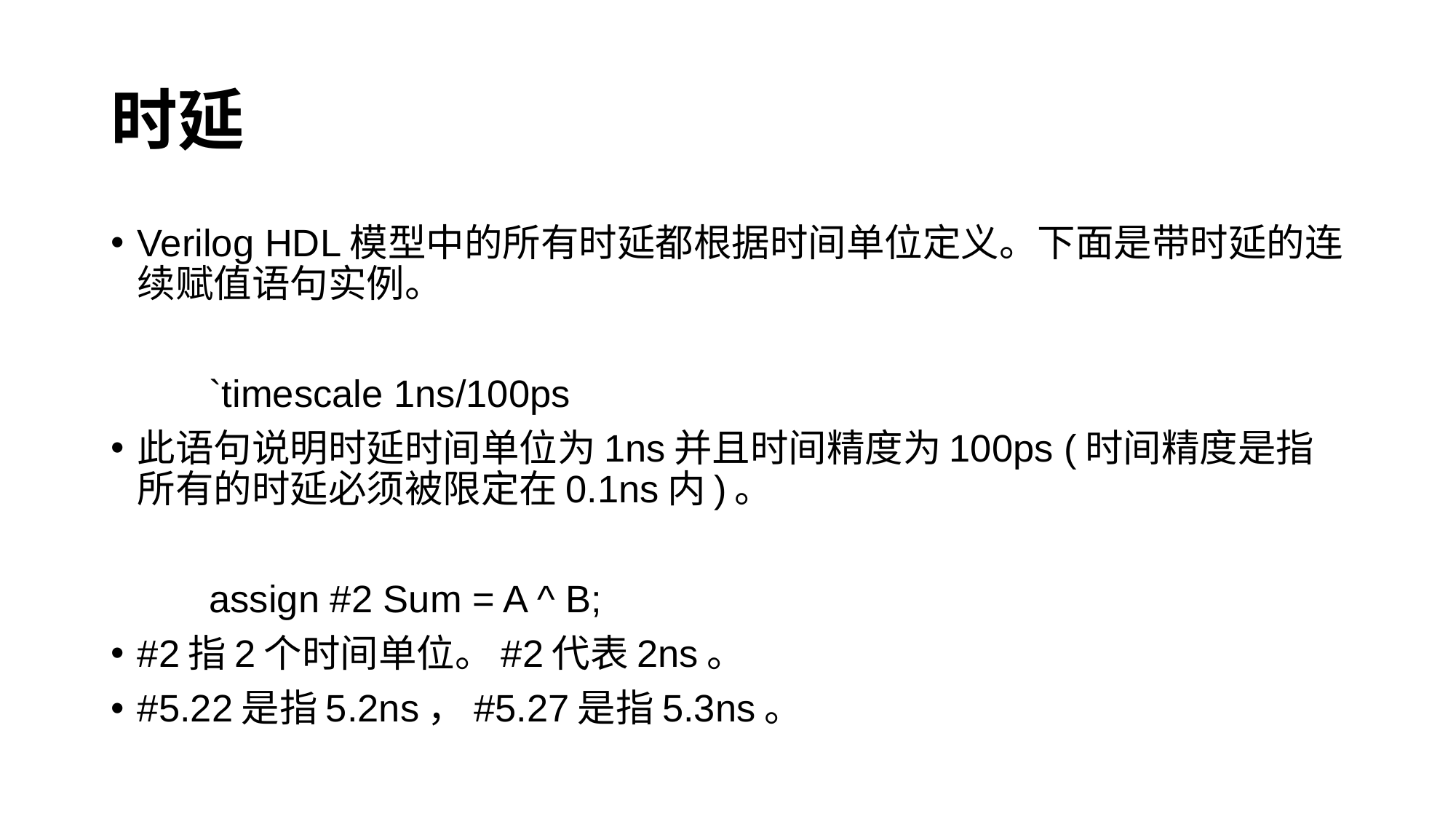

# 时延
Verilog HDL模型中的所有时延都根据时间单位定义。下面是带时延的连续赋值语句实例。

	`timescale 1ns/100ps
此语句说明时延时间单位为1ns并且时间精度为100ps (时间精度是指所有的时延必须被限定在0.1ns内)。

	assign #2 Sum = A ^ B;
#2指2个时间单位。#2代表2ns。
#5.22是指5.2ns，#5.27是指5.3ns。